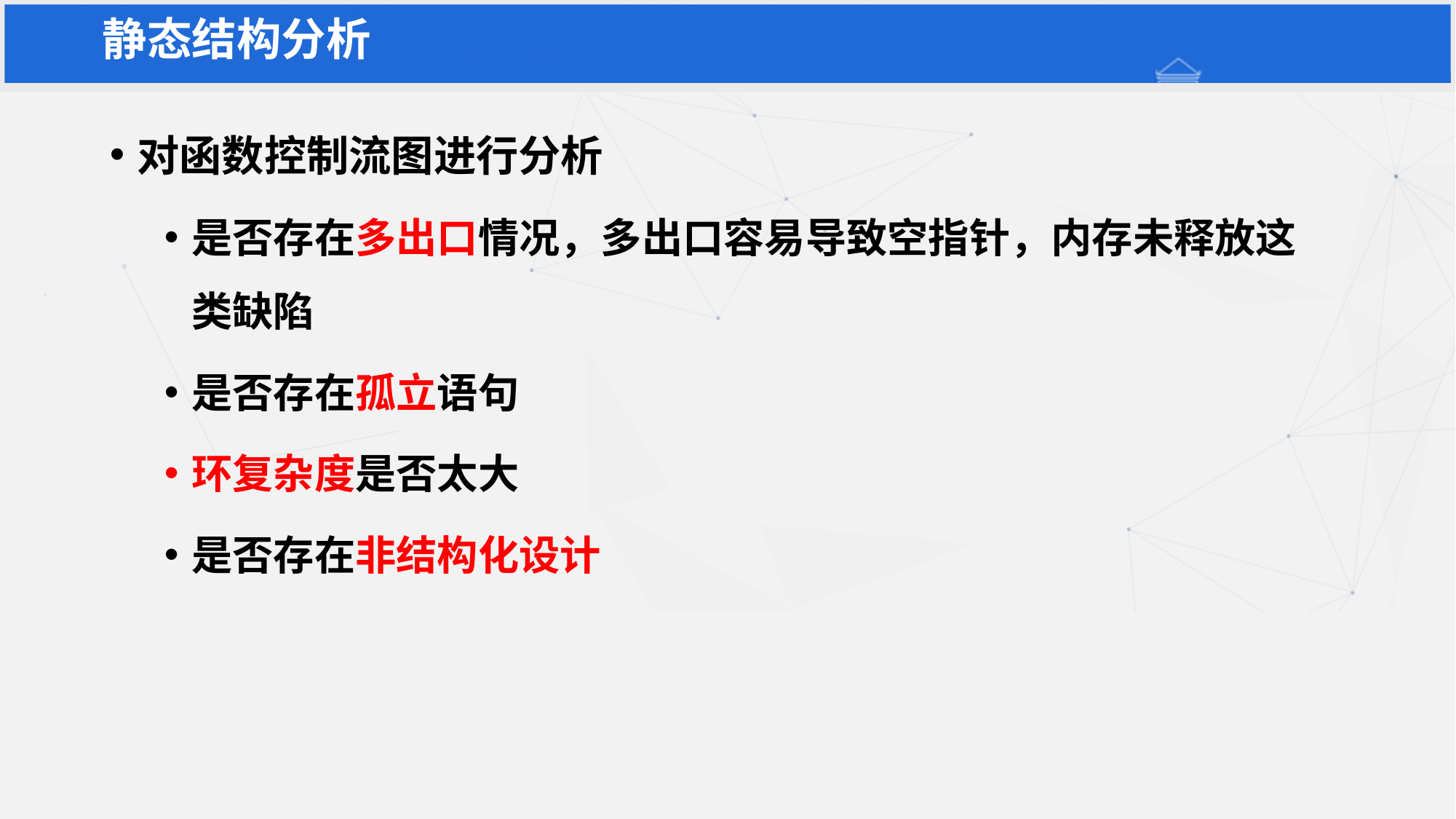

静态结构分析
对函数控制流图进行分析
是否存在多出口情况，多出口容易导致空指针，内存未释放这类缺陷
是否存在孤立语句
环复杂度是否太大
是否存在非结构化设计